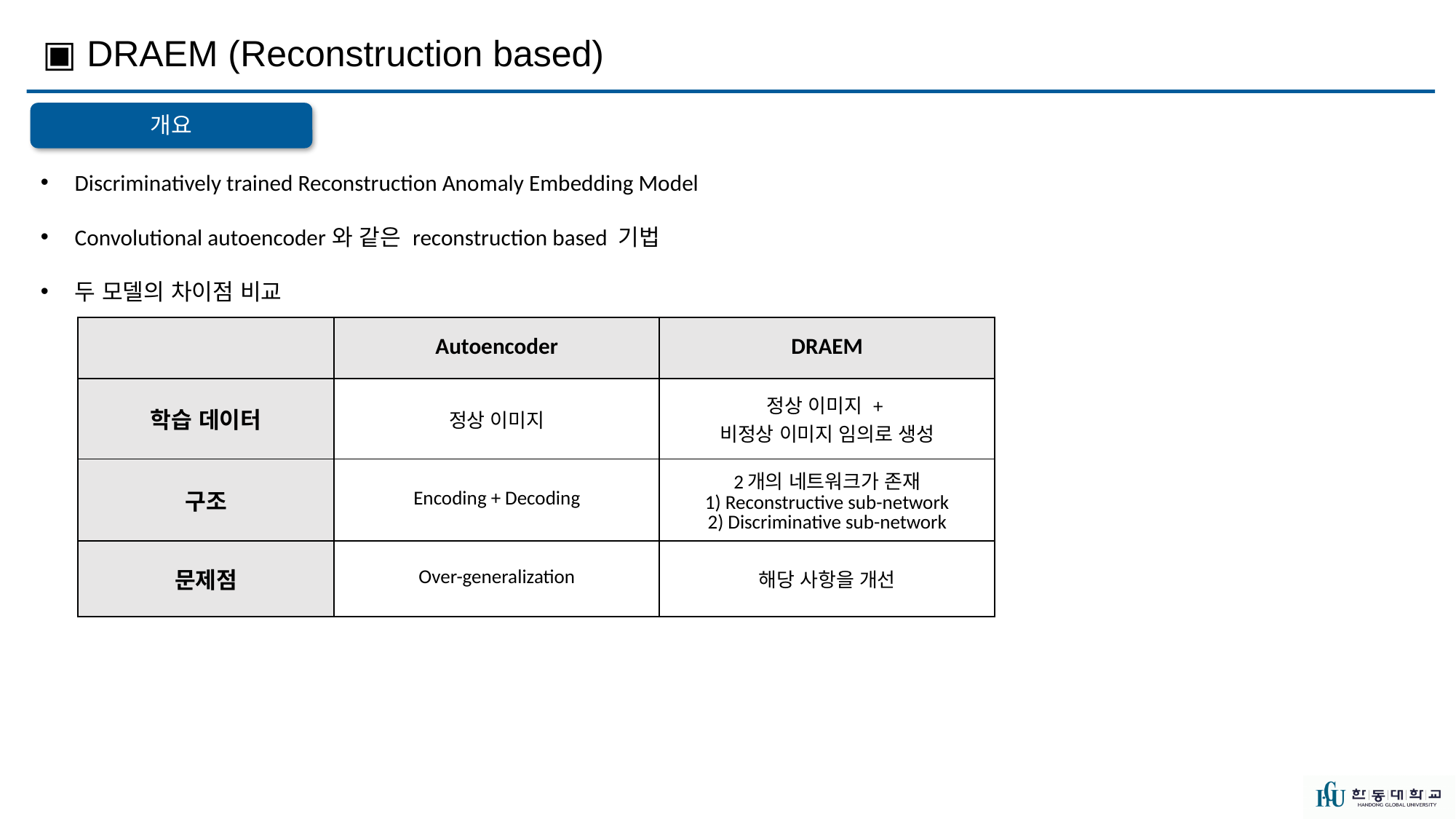

▣ DRAEM (Reconstruction based)
개요
Discriminatively trained Reconstruction Anomaly Embedding Model
Convolutional autoencoder와 같은 reconstruction based 기법
두 모델의 차이점 비교
|  | Autoencoder | DRAEM |
| --- | --- | --- |
| 학습 데이터 | 정상 이미지 | 정상 이미지 + 비정상 이미지 임의로 생성 |
| 구조 | Encoding + Decoding | 2개의 네트워크가 존재 1) Reconstructive sub-network 2) Discriminative sub-network |
| 문제점 | Over-generalization | 해당 사항을 개선 |